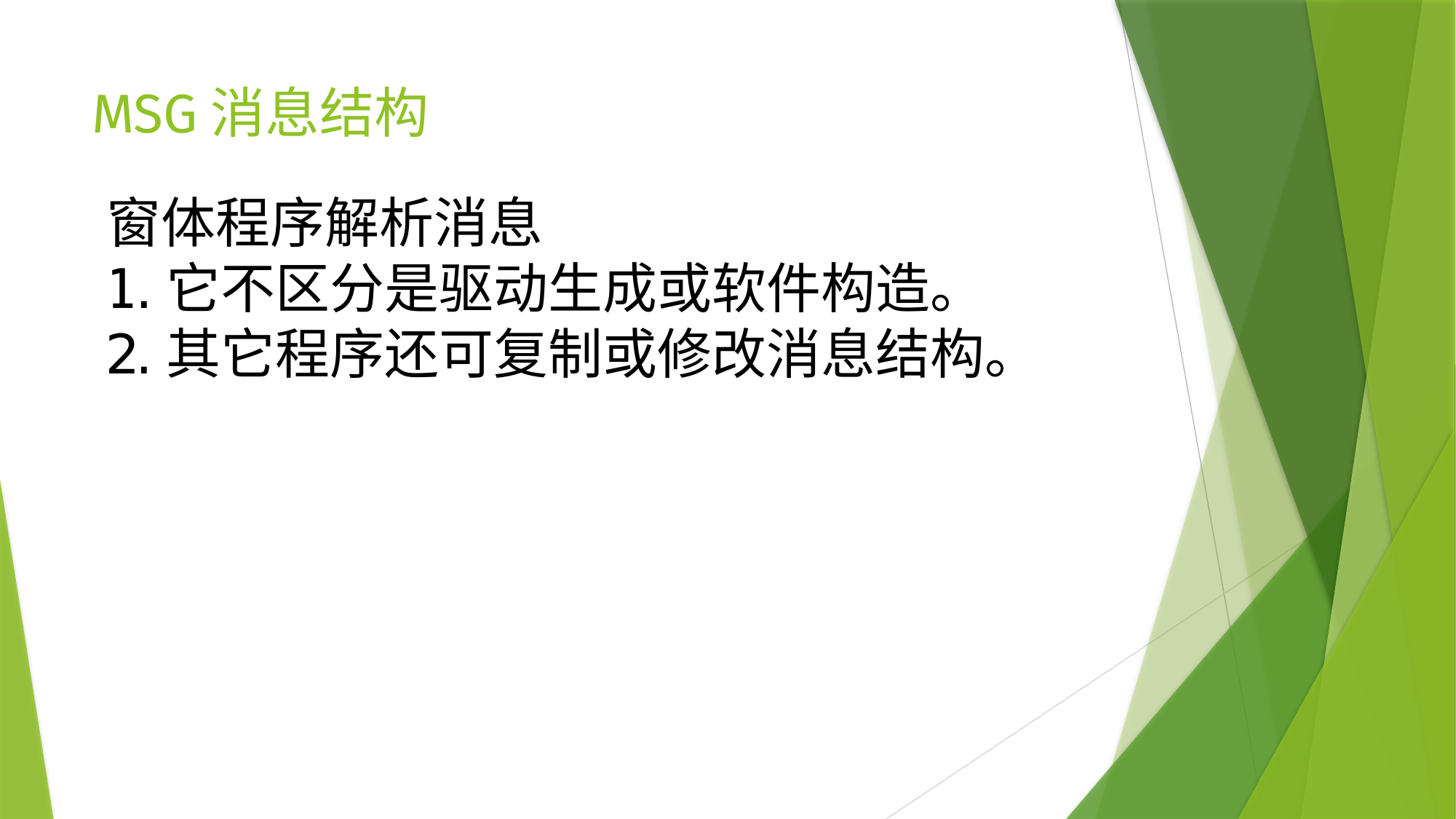

# MSG消息结构
窗体程序解析消息
1.它不区分是驱动生成或软件构造。
2.其它程序还可复制或修改消息结构。